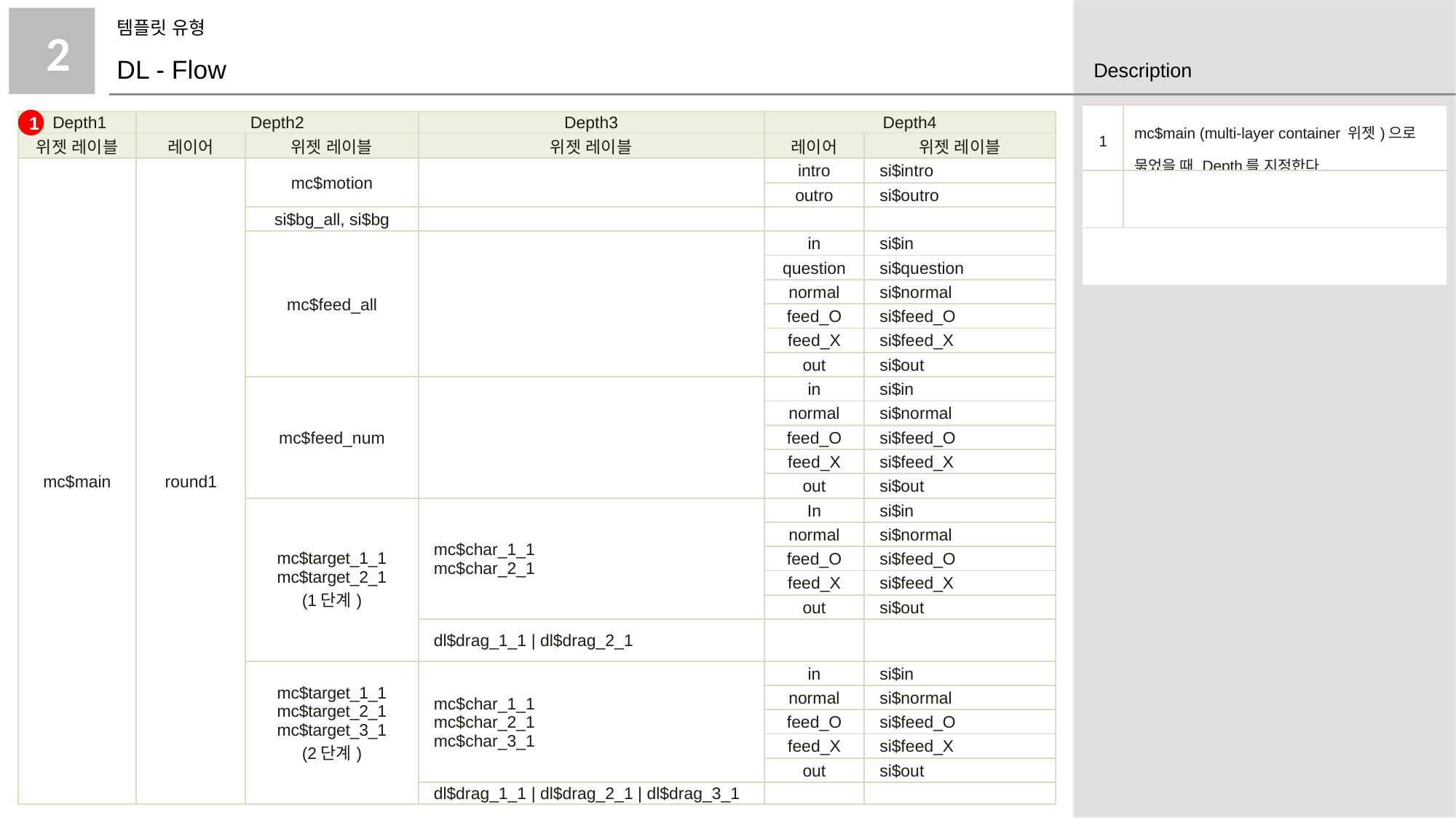

템플릿 유형
2
DL - Flow
| 1 | mc$main (multi-layer container 위젯)으로 묶었을 때 Depth를 지정한다. |
| --- | --- |
|  |  |
|  |  |
1
| Depth1 | Depth2 |  | Depth3 | Depth4 |  |
| --- | --- | --- | --- | --- | --- |
| 위젯 레이블 | 레이어 | 위젯 레이블 | 위젯 레이블 | 레이어 | 위젯 레이블 |
| mc$main | round1 | mc$motion |  | intro | si$intro |
|  |  |  |  | outro | si$outro |
|  |  | si$bg\_all, si$bg |  |  |  |
|  |  | mc$feed\_all |  | in | si$in |
|  |  |  |  | question | si$question |
|  |  |  |  | normal | si$normal |
|  |  |  |  | feed\_O | si$feed\_O |
|  |  |  |  | feed\_X | si$feed\_X |
|  |  |  |  | out | si$out |
|  |  | mc$feed\_num |  | in | si$in |
|  |  |  |  | normal | si$normal |
|  |  |  |  | feed\_O | si$feed\_O |
|  |  |  |  | feed\_X | si$feed\_X |
|  |  |  |  | out | si$out |
|  |  | mc$target\_1\_1 mc$target\_2\_1 (1단계) | mc$char\_1\_1 mc$char\_2\_1 | In | si$in |
|  |  |  |  | normal | si$normal |
|  |  |  |  | feed\_O | si$feed\_O |
|  |  |  |  | feed\_X | si$feed\_X |
|  |  |  |  | out | si$out |
|  |  |  | dl$drag\_1\_1 | dl$drag\_2\_1 |  |  |
|  |  | mc$target\_1\_1 mc$target\_2\_1 mc$target\_3\_1 (2단계) | mc$char\_1\_1 mc$char\_2\_1 mc$char\_3\_1 | in | si$in |
|  |  |  |  | normal | si$normal |
|  |  |  |  | feed\_O | si$feed\_O |
|  |  |  |  | feed\_X | si$feed\_X |
|  |  |  |  | out | si$out |
|  |  |  | dl$drag\_1\_1 | dl$drag\_2\_1 | dl$drag\_3\_1 |  |  |